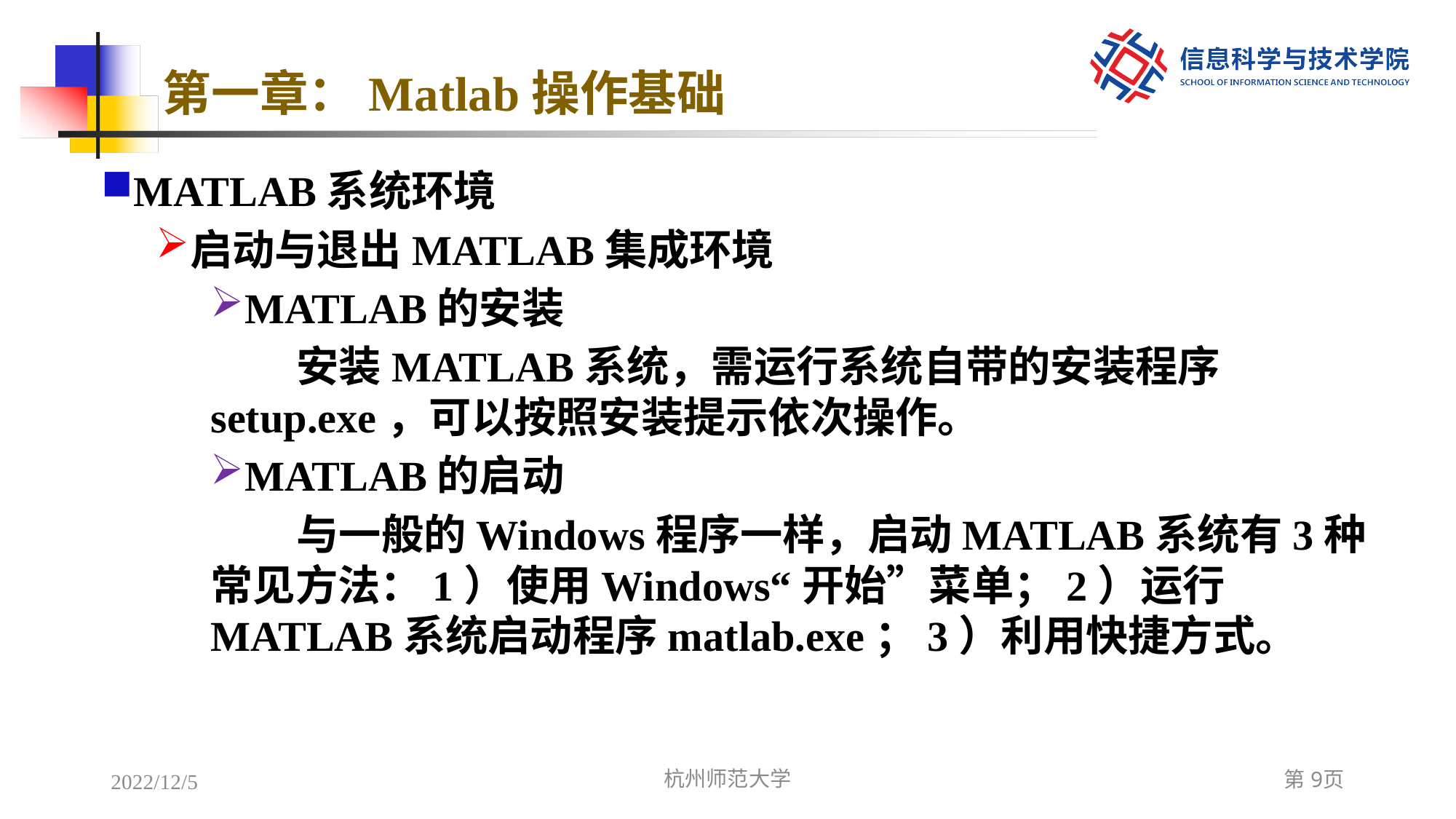

# 第一章：Matlab操作基础
MATLAB系统环境
启动与退出MATLAB集成环境
MATLAB的安装
安装MATLAB系统，需运行系统自带的安装程序setup.exe，可以按照安装提示依次操作。
MATLAB的启动
与一般的Windows程序一样，启动MATLAB系统有3种常见方法：1）使用Windows“开始”菜单；2）运行MATLAB系统启动程序matlab.exe；3）利用快捷方式。

2022/12/5
杭州师范大学
第9页